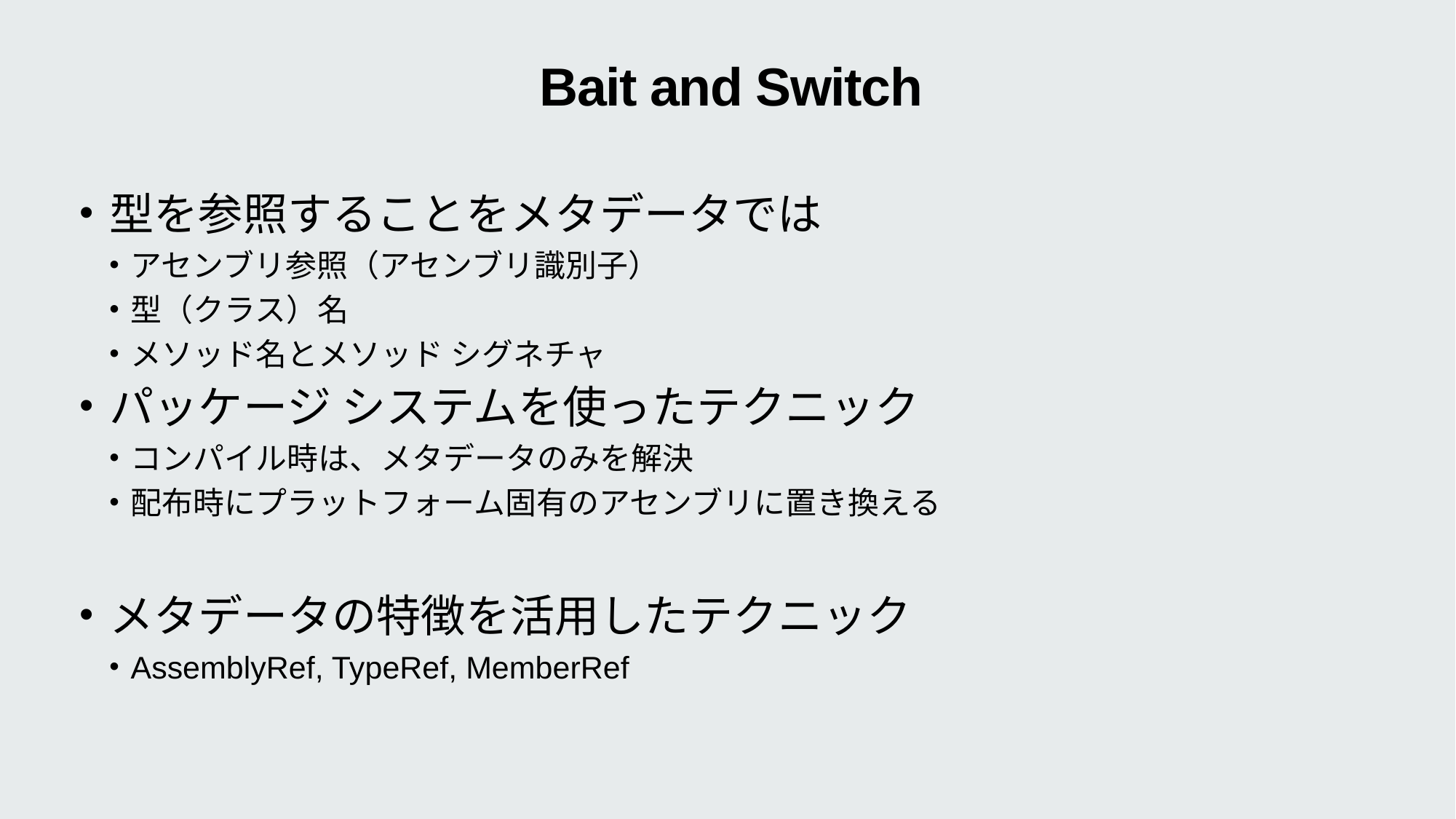

# Bait and Switch
型を参照することをメタデータでは
アセンブリ参照（アセンブリ識別子）
型（クラス）名
メソッド名とメソッド シグネチャ
パッケージ システムを使ったテクニック
コンパイル時は、メタデータのみを解決
配布時にプラットフォーム固有のアセンブリに置き換える

メタデータの特徴を活用したテクニック
AssemblyRef, TypeRef, MemberRef